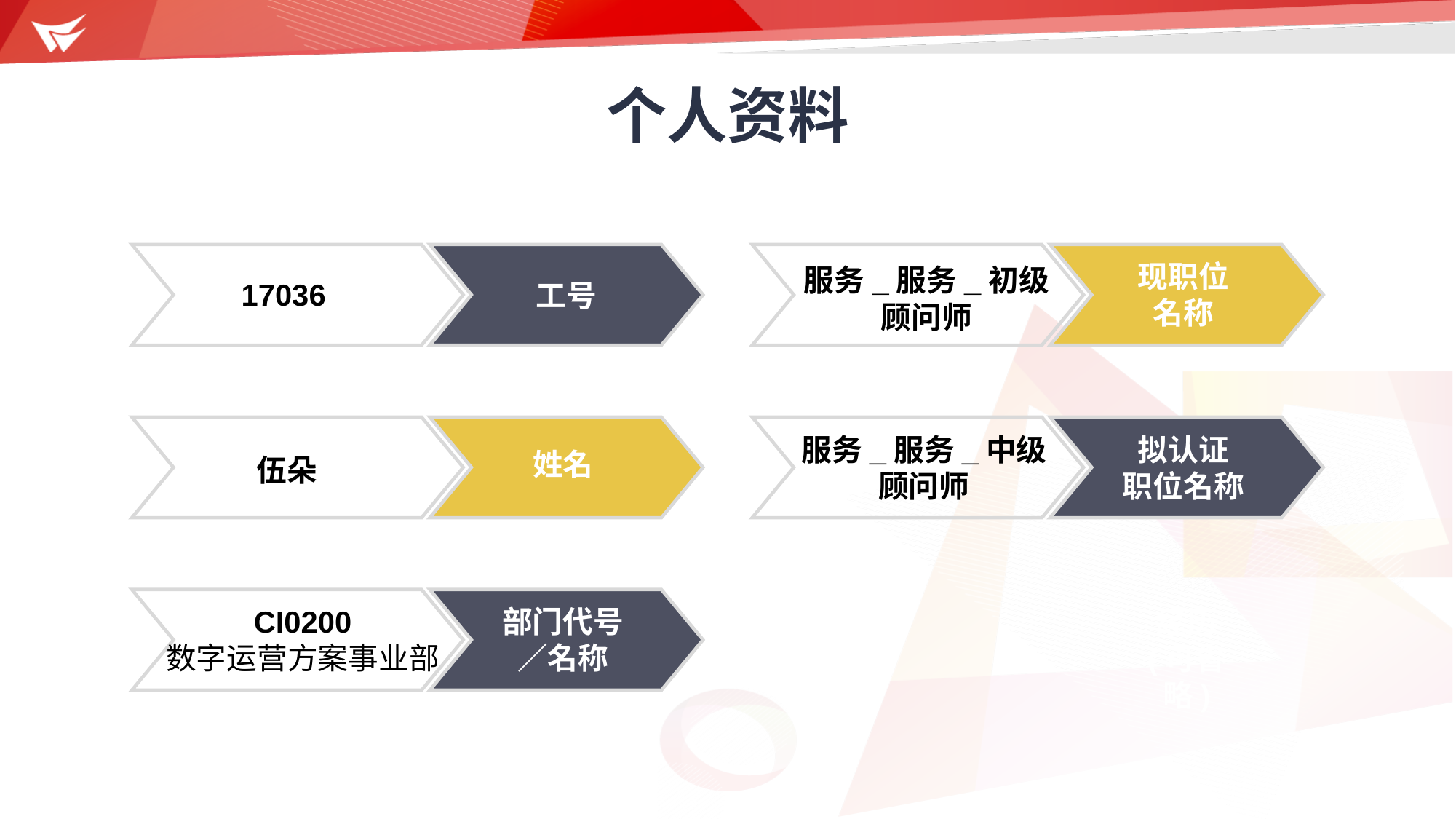

个人资料

现职位
名称
服务_服务_初级顾问师
17036
工号

拟认证
职位名称
服务_服务_中级顾问师
姓名
伍朵

CI0200
数字运营方案事业部

部门代号／名称
经历
(可省略)